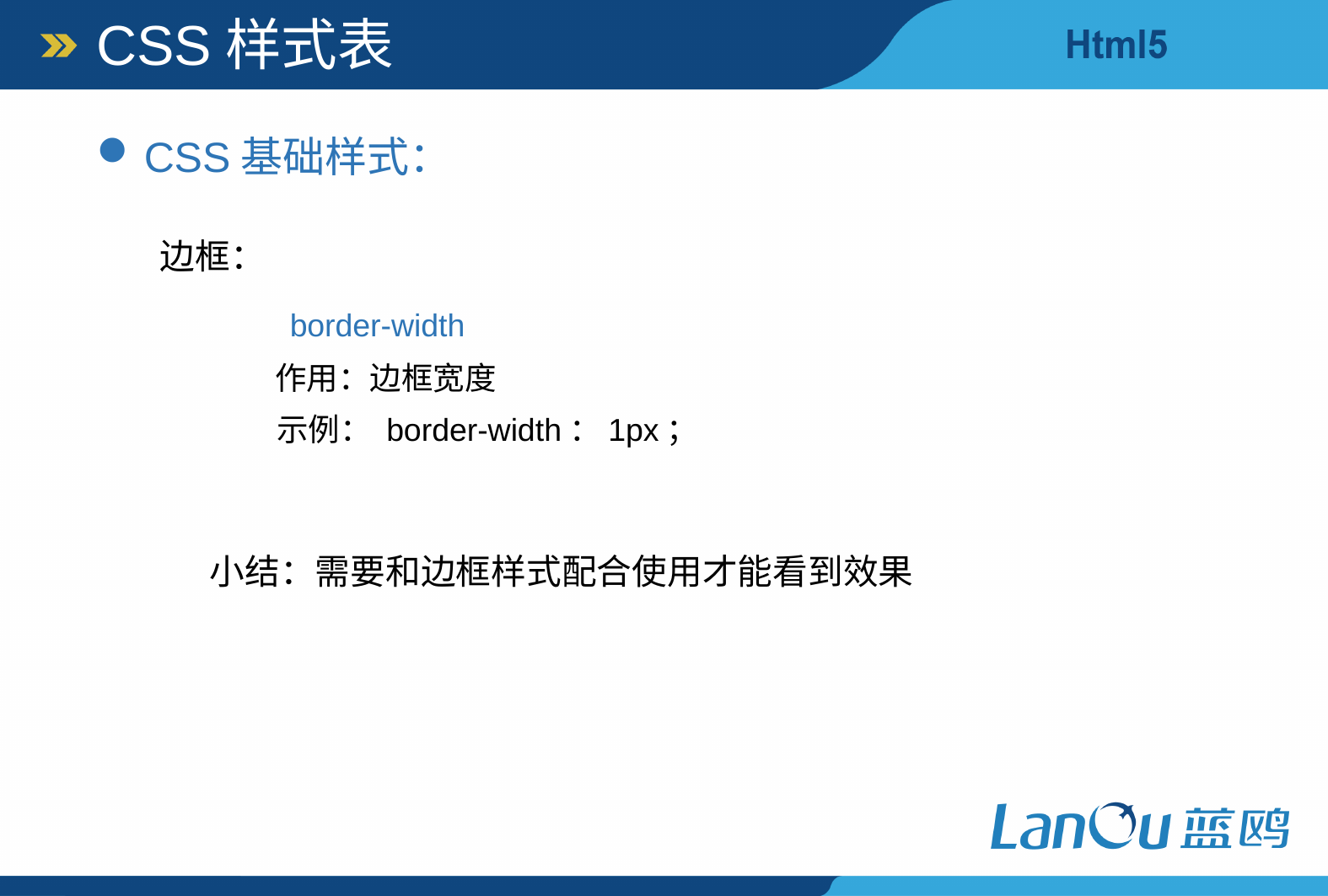

CSS样式表
CSS基础样式：
边框：
border-width
作用：边框宽度
示例： border-width：1px；
小结：需要和边框样式配合使用才能看到效果